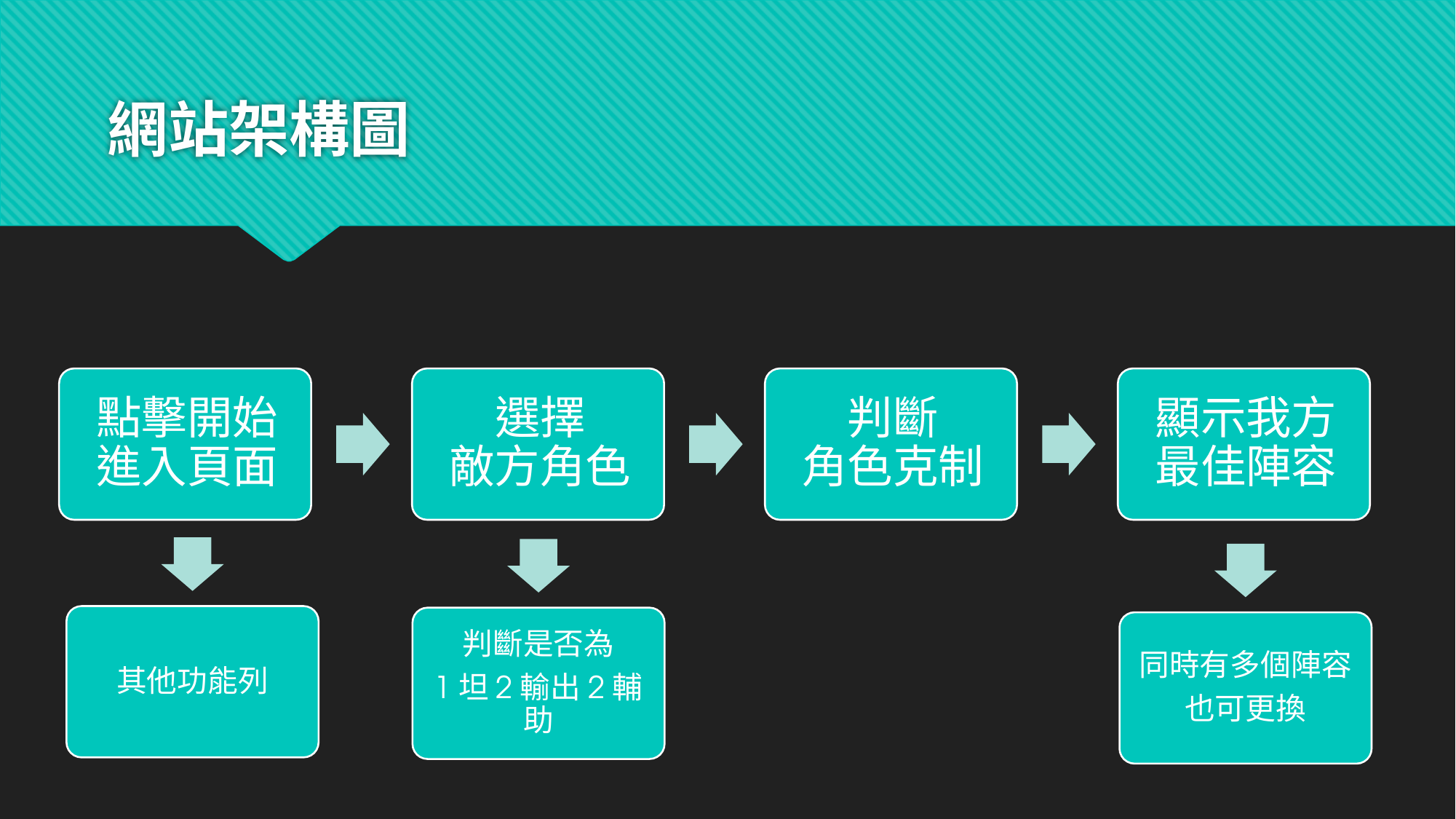

# 網站架構圖
點擊開始
進入頁面

選擇
敵方角色

判斷
角色克制

顯示我方
最佳陣容

其他功能列

判斷是否為
1坦2輸出2輔助

同時有多個陣容
也可更換